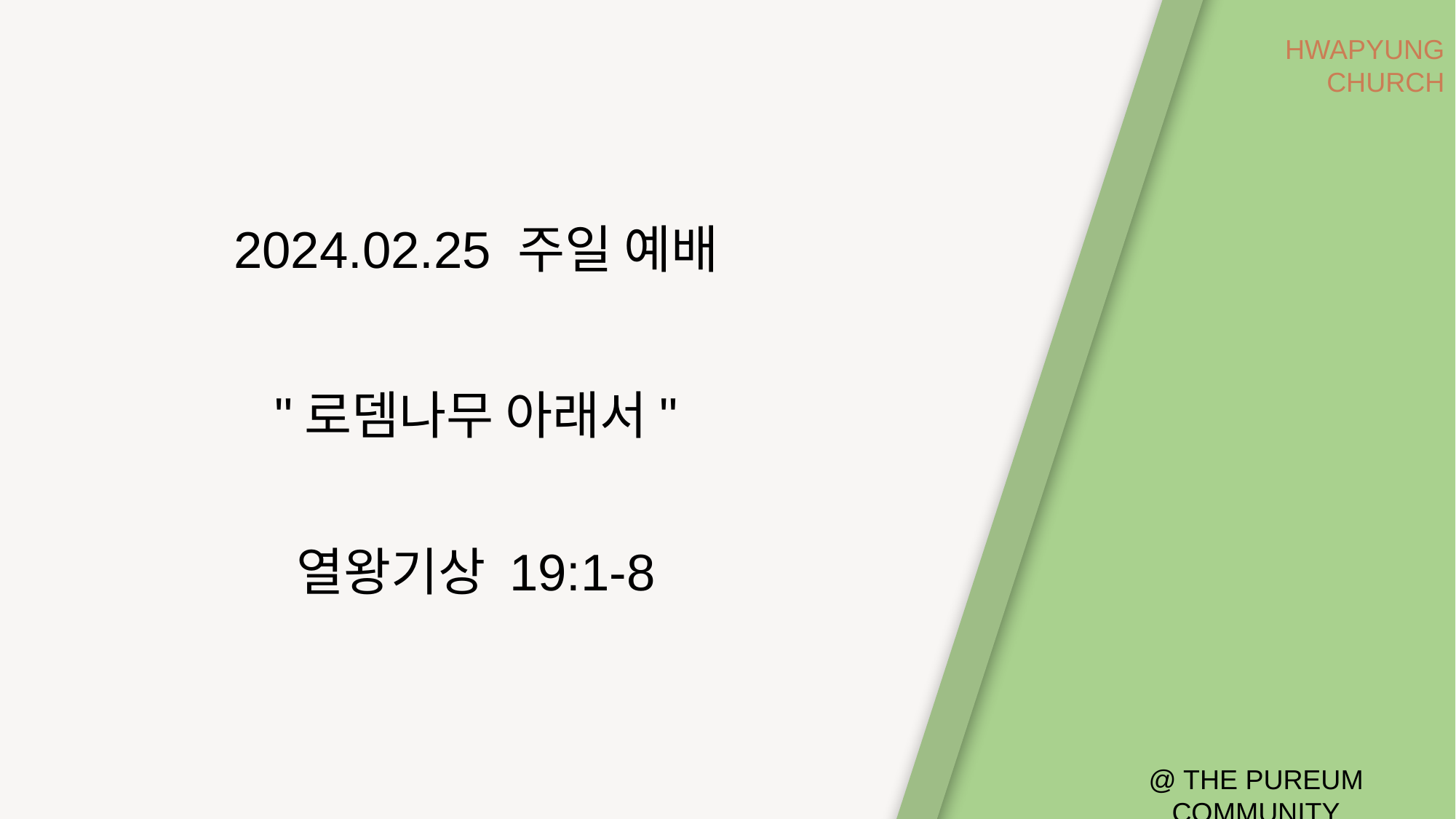

2024.02.25 주일 예배
"로뎀나무 아래서"
열왕기상 19:1-8